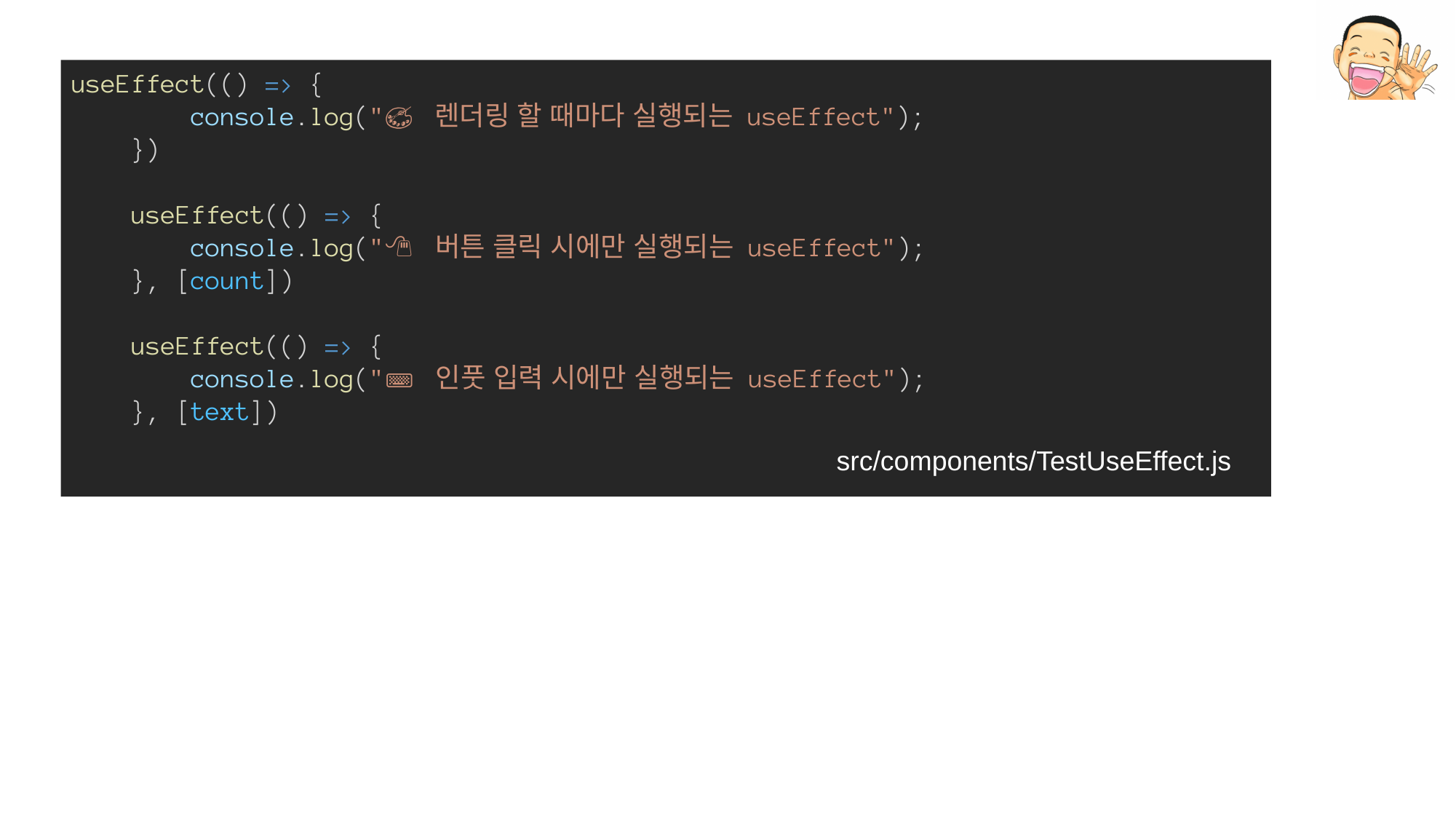

useEffect(() => {
        console.log("🎨 렌더링 할 때마다 실행되는 useEffect");
    })
    useEffect(() => {
        console.log("🖱 버튼 클릭 시에만 실행되는 useEffect");
    }, [count])
    useEffect(() => {
        console.log("⌨ 인풋 입력 시에만 실행되는 useEffect");
    }, [text])

src/components/TestUseEffect.js